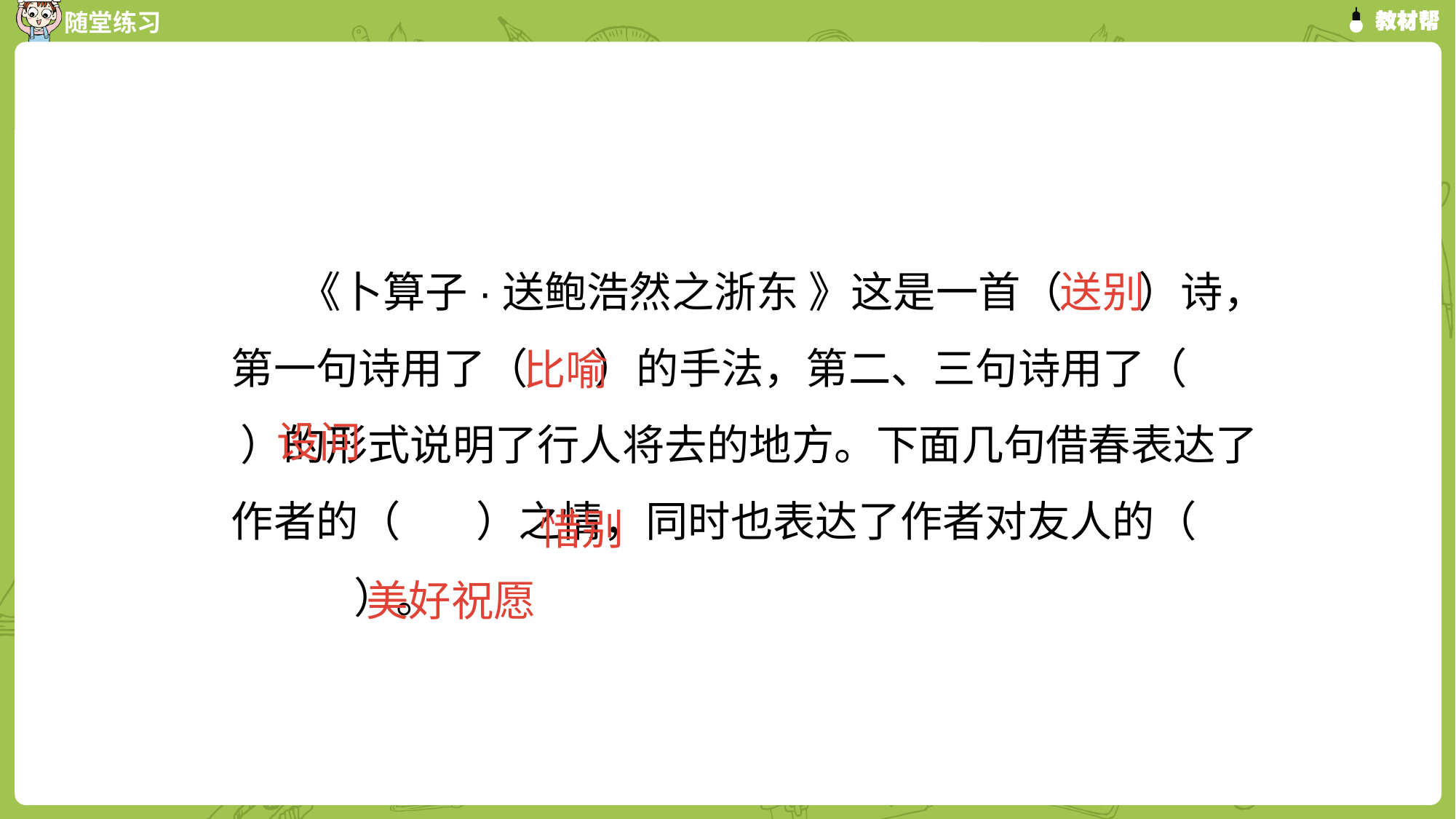

《卜算子·送鲍浩然之浙东 》这是一首（        ）诗，第一句诗用了（       ）的手法，第二、三句诗用了（       ）的形式说明了行人将去的地方。下面几句借春表达了作者的（        ）之情，同时也表达了作者对友人的（                     ）。
送别
比喻
设问
惜别
美好祝愿